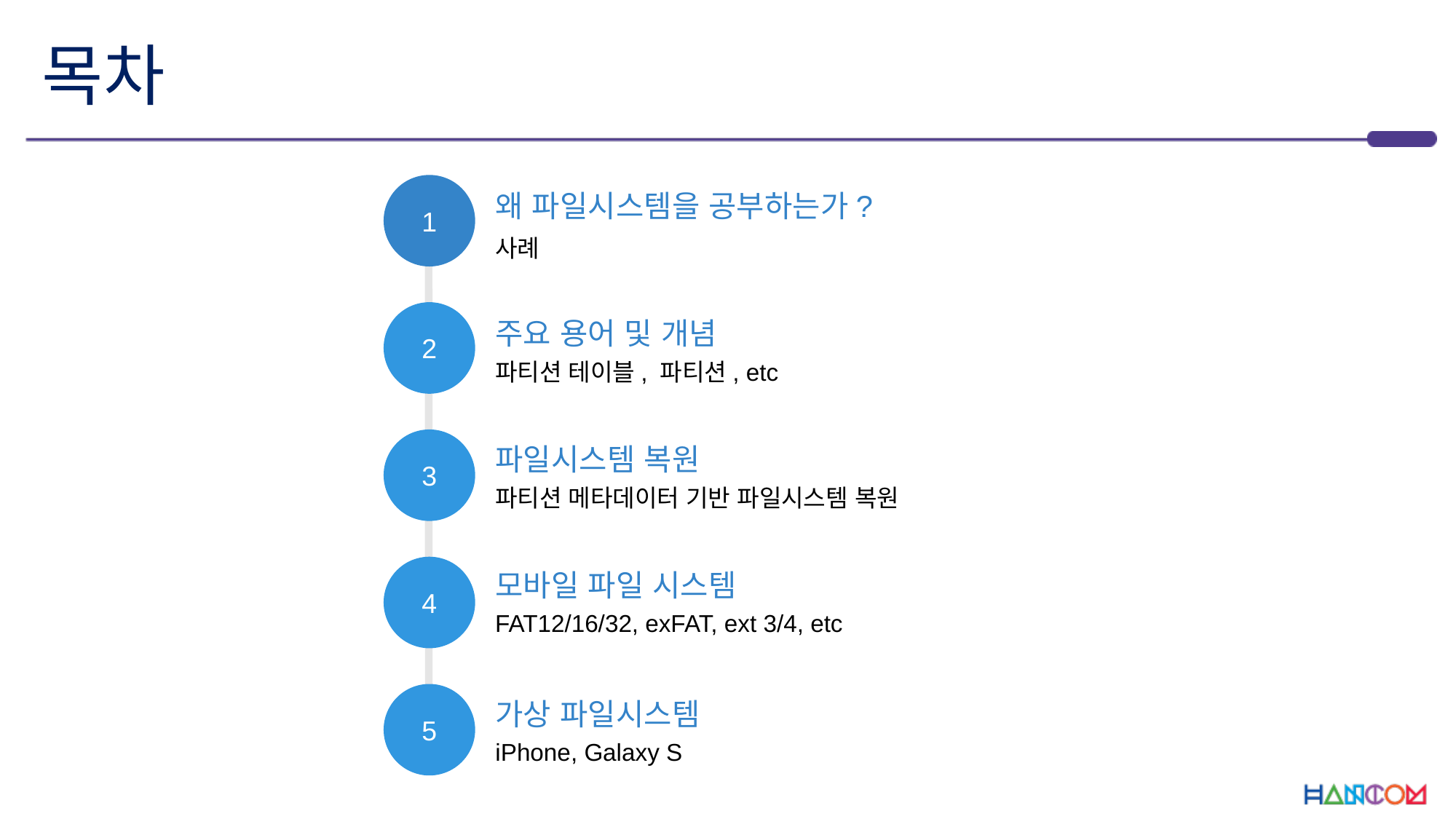

# 목차
1
왜 파일시스템을 공부하는가?
사례

2
주요 용어 및 개념
파티션 테이블, 파티션, etc
3
파일시스템 복원
파티션 메타데이터 기반 파일시스템 복원
4
모바일 파일 시스템
FAT12/16/32, exFAT, ext 3/4, etc
5
가상 파일시스템
iPhone, Galaxy S